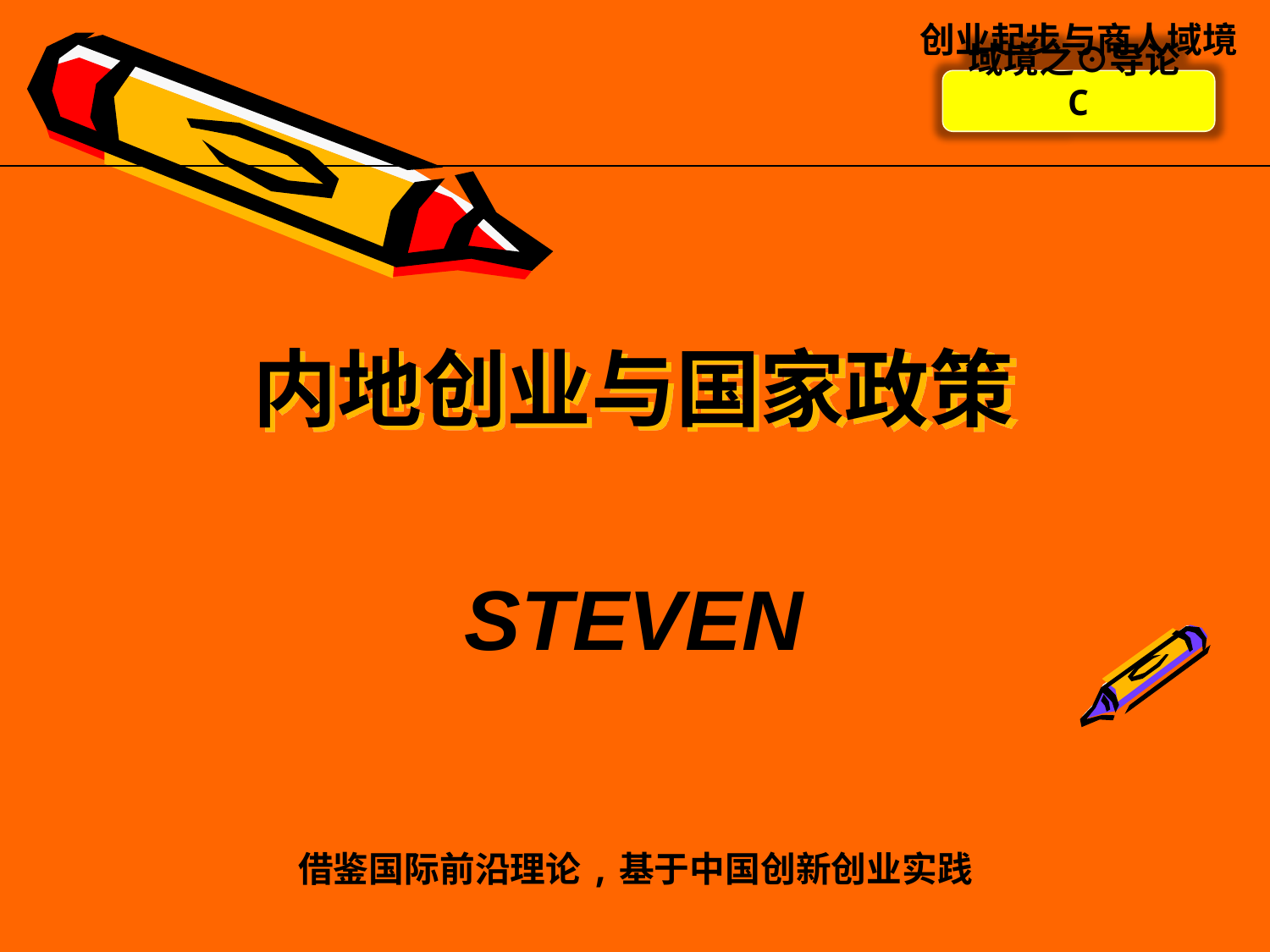

创业起步与商人域境
域境之⊙导论C
# 内地创业与国家政策
STEVEN
借鉴国际前沿理论,基于中国创新创业实践